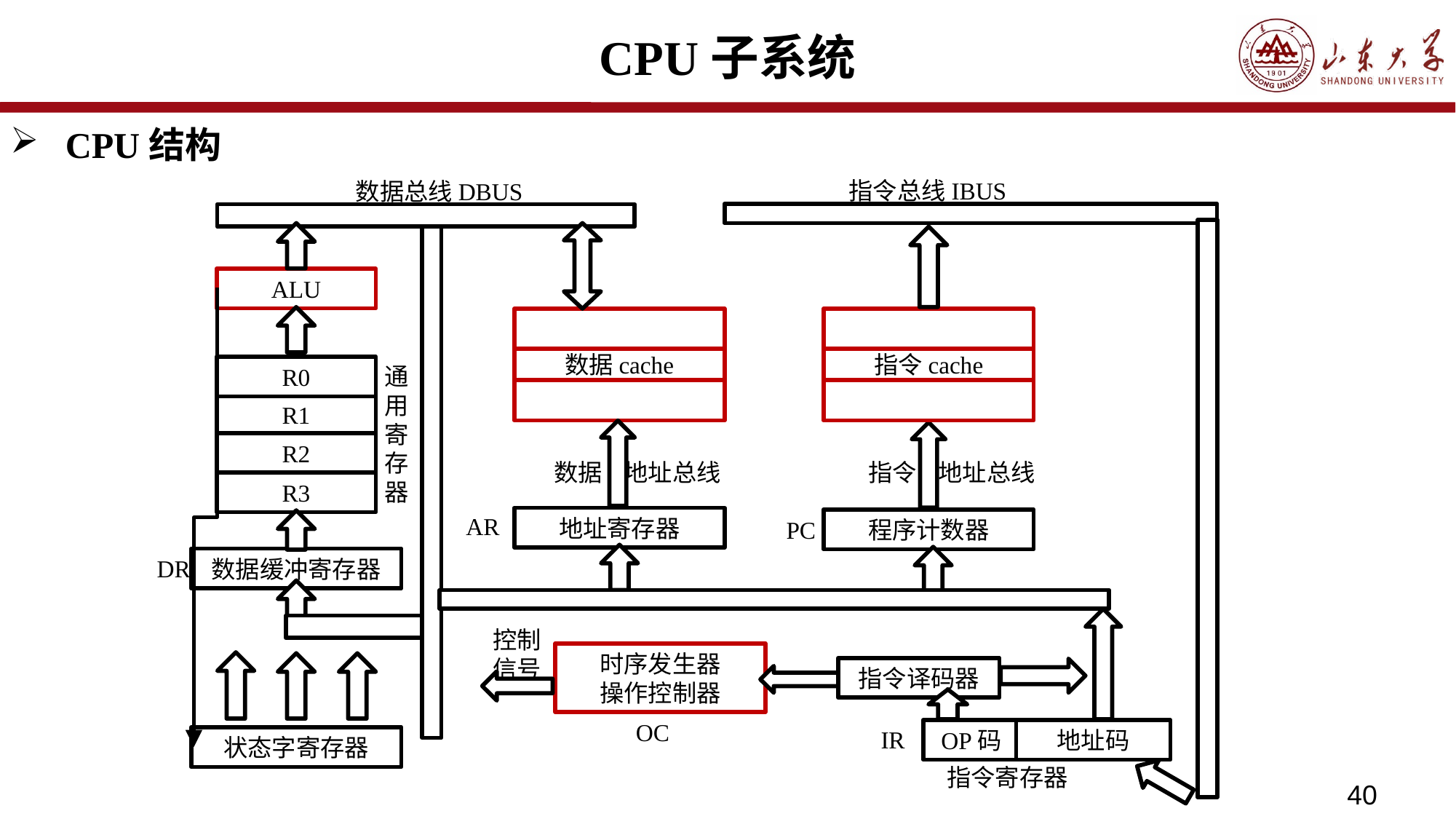

# CPU子系统
CPU结构
指令总线IBUS
数据总线DBUS

ALU

数据cache
指令cache
通用寄存器
R0

R1
R2

数据    地址总线
指令    地址总线

R3

AR
地址寄存器
程序计数器
PC

数据缓冲寄存器
DR

控制信号
时序发生器
操作控制器

指令译码器

OC
IR
OP码
地址码
状态字寄存器
指令寄存器

40